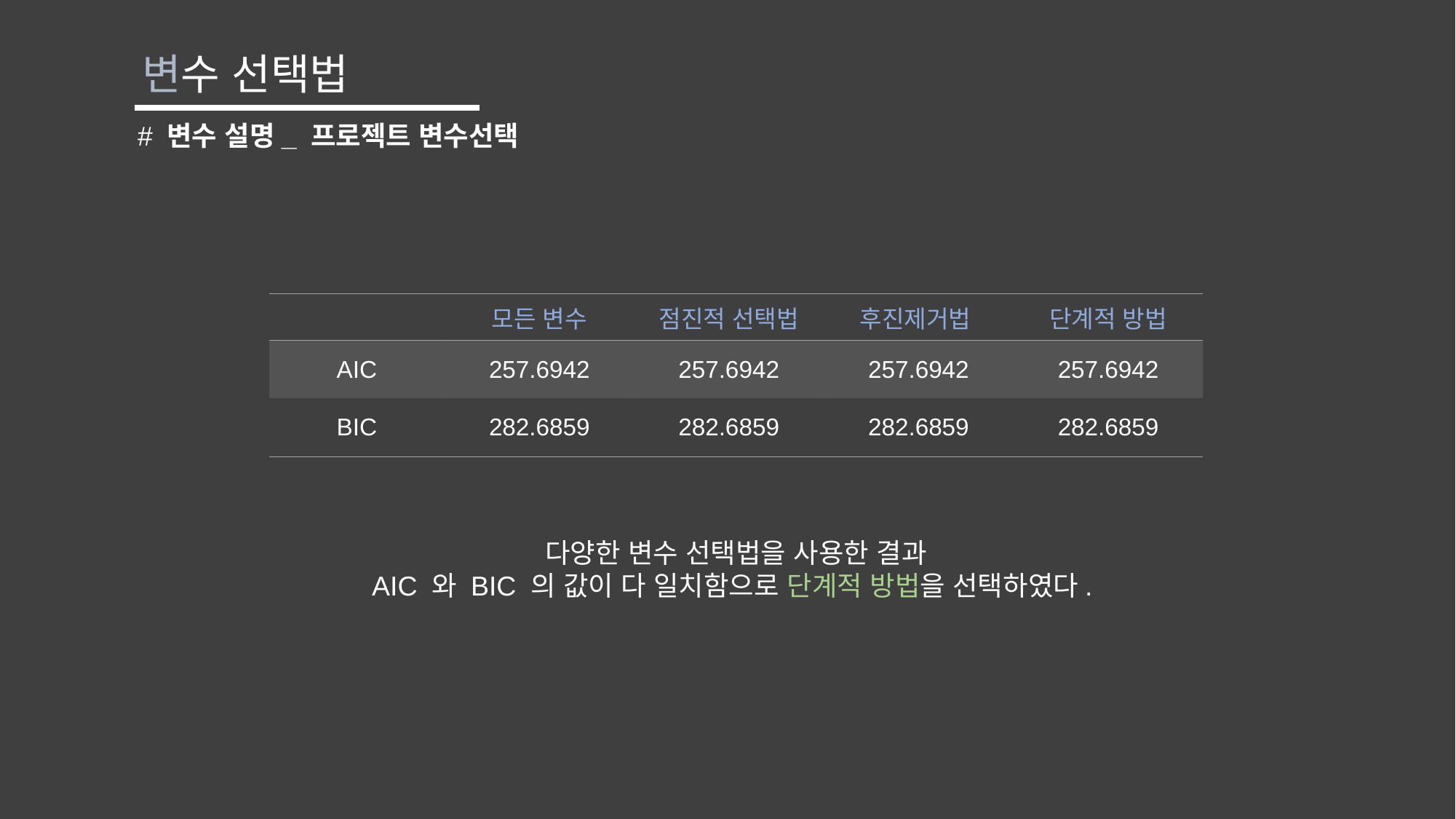

변수 선택법
# 변수 설명_ 프로젝트 변수선택
|  | 모든 변수 | 점진적 선택법 | 후진제거법 | 단계적 방법 |
| --- | --- | --- | --- | --- |
| AIC | 257.6942 | 257.6942 | 257.6942 | 257.6942 |
| BIC | 282.6859 | 282.6859 | 282.6859 | 282.6859 |
다양한 변수 선택법을 사용한 결과
AIC 와 BIC 의 값이 다 일치함으로 단계적 방법을 선택하였다.